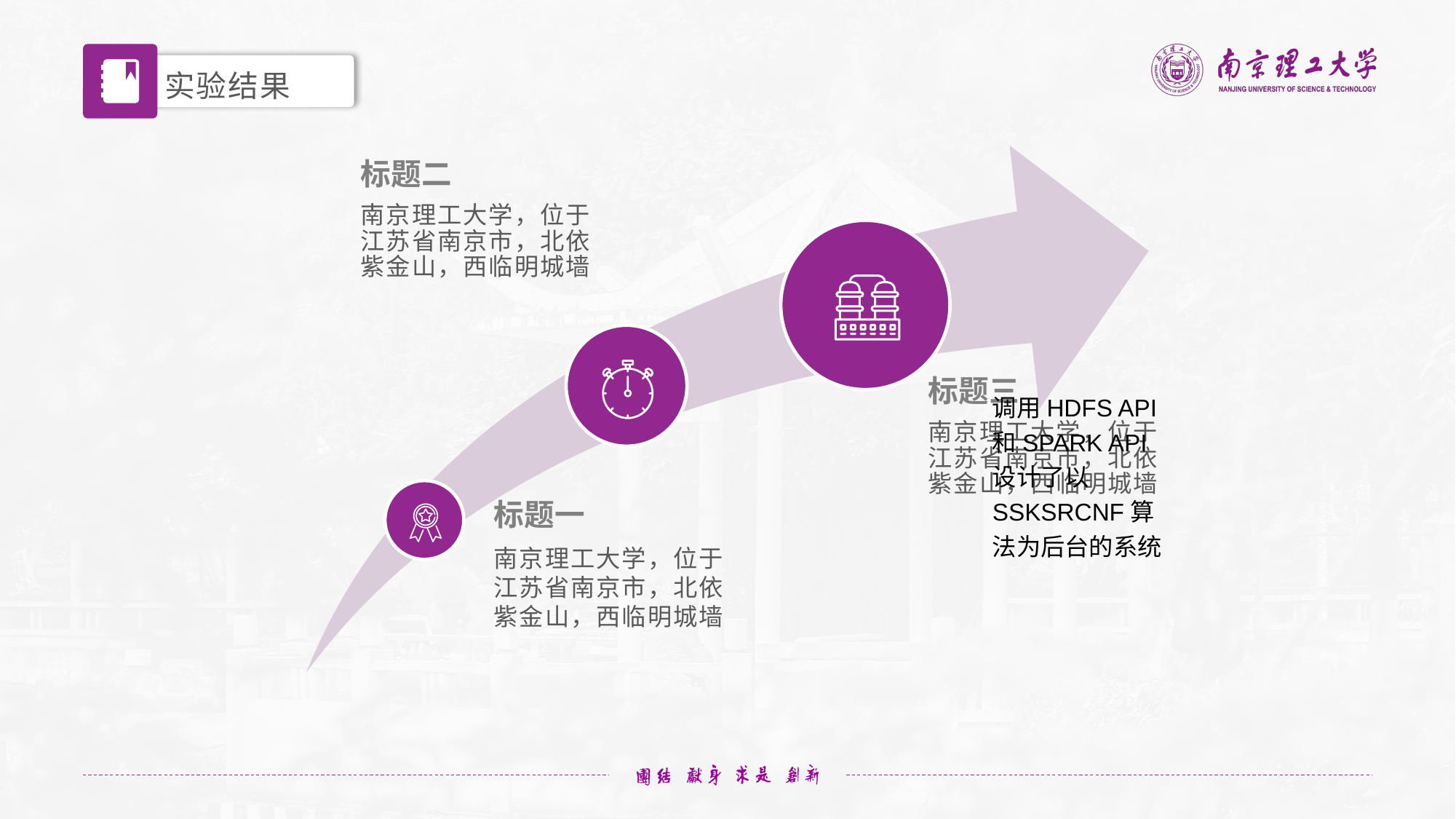

实验结果
标题一
南京理工大学，位于江苏省南京市，北依紫金山，西临明城墙
标题二
南京理工大学，位于江苏省南京市，北依紫金山，西临明城墙
标题三
南京理工大学，位于江苏省南京市，北依紫金山，西临明城墙

调用HDFS API和SPARK API设计了以SSKSRCNF算法为后台的系统